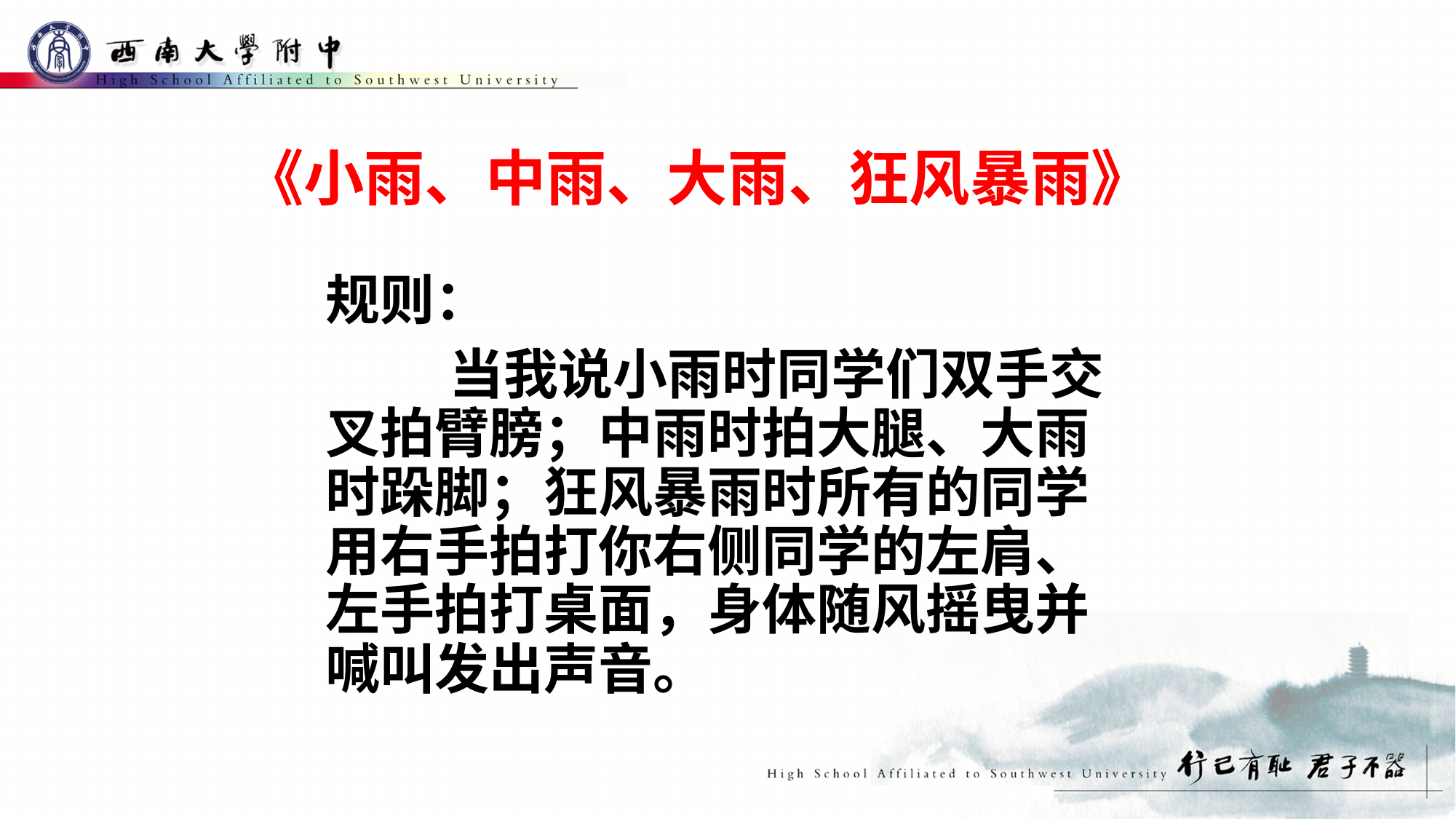

# 《小雨、中雨、大雨、狂风暴雨》
规则：
  当我说小雨时同学们双手交叉拍臂膀；中雨时拍大腿、大雨时跺脚；狂风暴雨时所有的同学用右手拍打你右侧同学的左肩、左手拍打桌面，身体随风摇曳并喊叫发出声音。